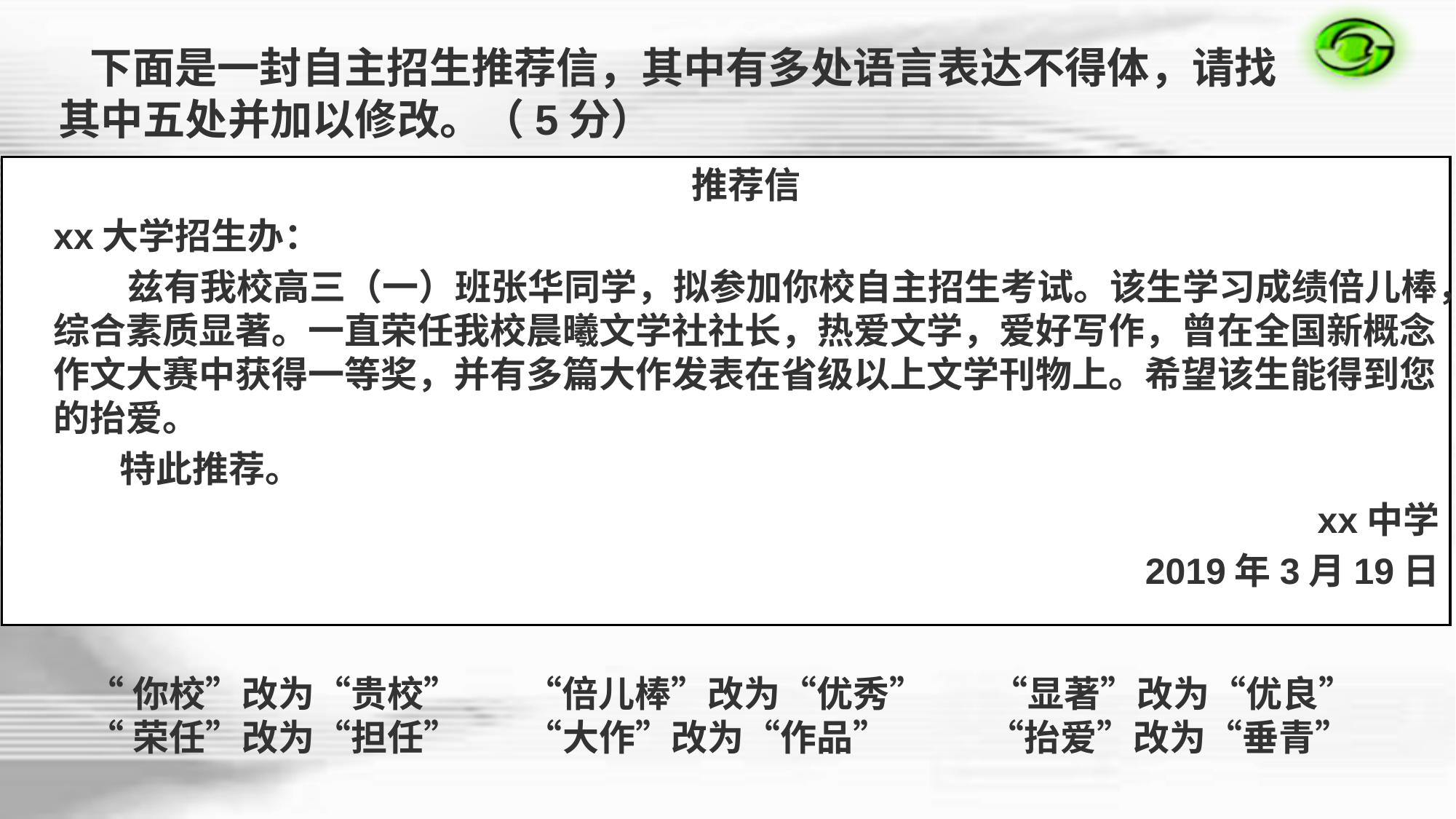

下面是一封自主招生推荐信，其中有多处语言表达不得体，请找
其中五处并加以修改。（5分）
推荐信
xx大学招生办：
        兹有我校高三（一）班张华同学，拟参加你校自主招生考试。该生学习成绩倍儿棒，综合素质显著。一直荣任我校晨曦文学社社长，热爱文学，爱好写作，曾在全国新概念作文大赛中获得一等奖，并有多篇大作发表在省级以上文学刊物上。希望该生能得到您的抬爱。
       特此推荐。
xx中学
2019年3月19日
“你校”改为“贵校”        “倍儿棒”改为“优秀”        “显著”改为“优良”
“荣任”改为“担任”        “大作”改为“作品”            “抬爱”改为“垂青”